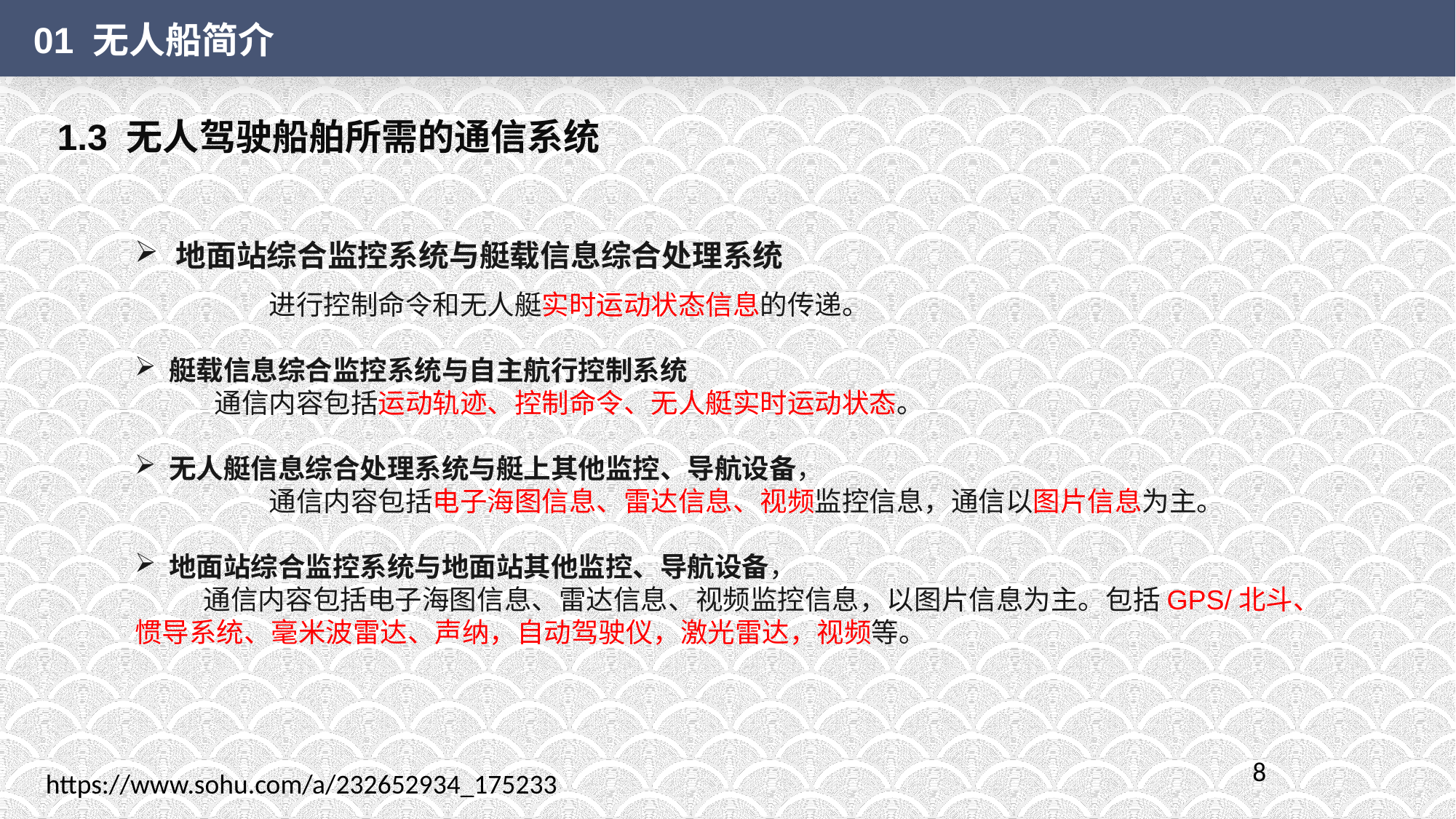

01 无人船简介
 1.3 无人驾驶船舶所需的通信系统
地面站综合监控系统与艇载信息综合处理系统

	   进行控制命令和无人艇实时运动状态信息的传递。

艇载信息综合监控系统与自主航行控制系统
   通信内容包括运动轨迹、控制命令、无人艇实时运动状态。

无人艇信息综合处理系统与艇上其他监控、导航设备，
	   通信内容包括电子海图信息、雷达信息、视频监控信息，通信以图片信息为主。

地面站综合监控系统与地面站其他监控、导航设备，
          通信内容包括电子海图信息、雷达信息、视频监控信息，以图片信息为主。包括GPS/北斗、惯导系统、毫米波雷达、声纳，自动驾驶仪，激光雷达，视频等。
8
https://www.sohu.com/a/232652934_175233